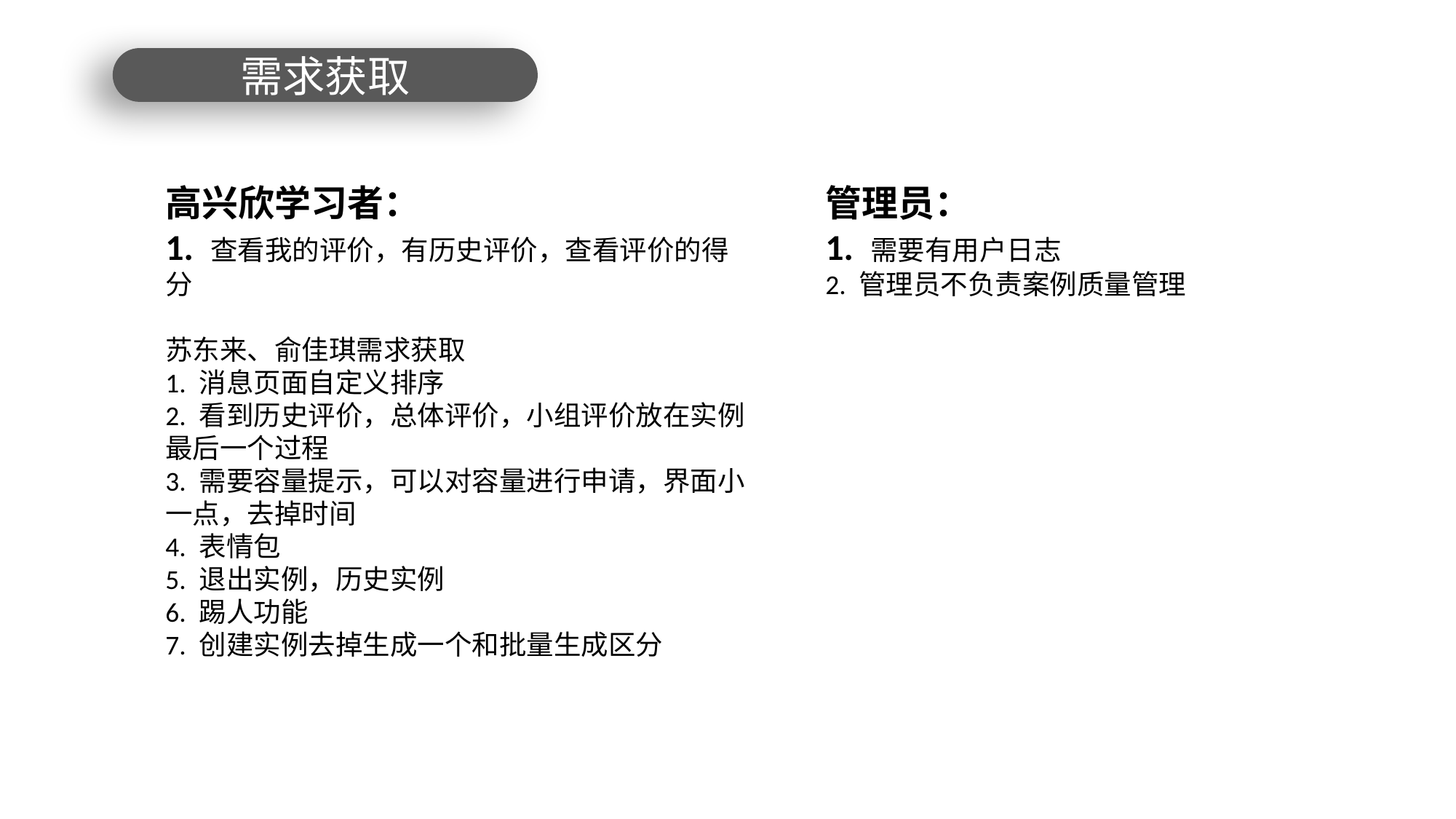

需求获取
高兴欣学习者：1. 查看我的评价，有历史评价，查看评价的得分 苏东来、俞佳琪需求获取1. 消息页面自定义排序2. 看到历史评价，总体评价，小组评价放在实例最后一个过程3. 需要容量提示，可以对容量进行申请，界面小一点，去掉时间4. 表情包5. 退出实例，历史实例6. 踢人功能7. 创建实例去掉生成一个和批量生成区分
管理员：1. 需要有用户日志
2. 管理员不负责案例质量管理